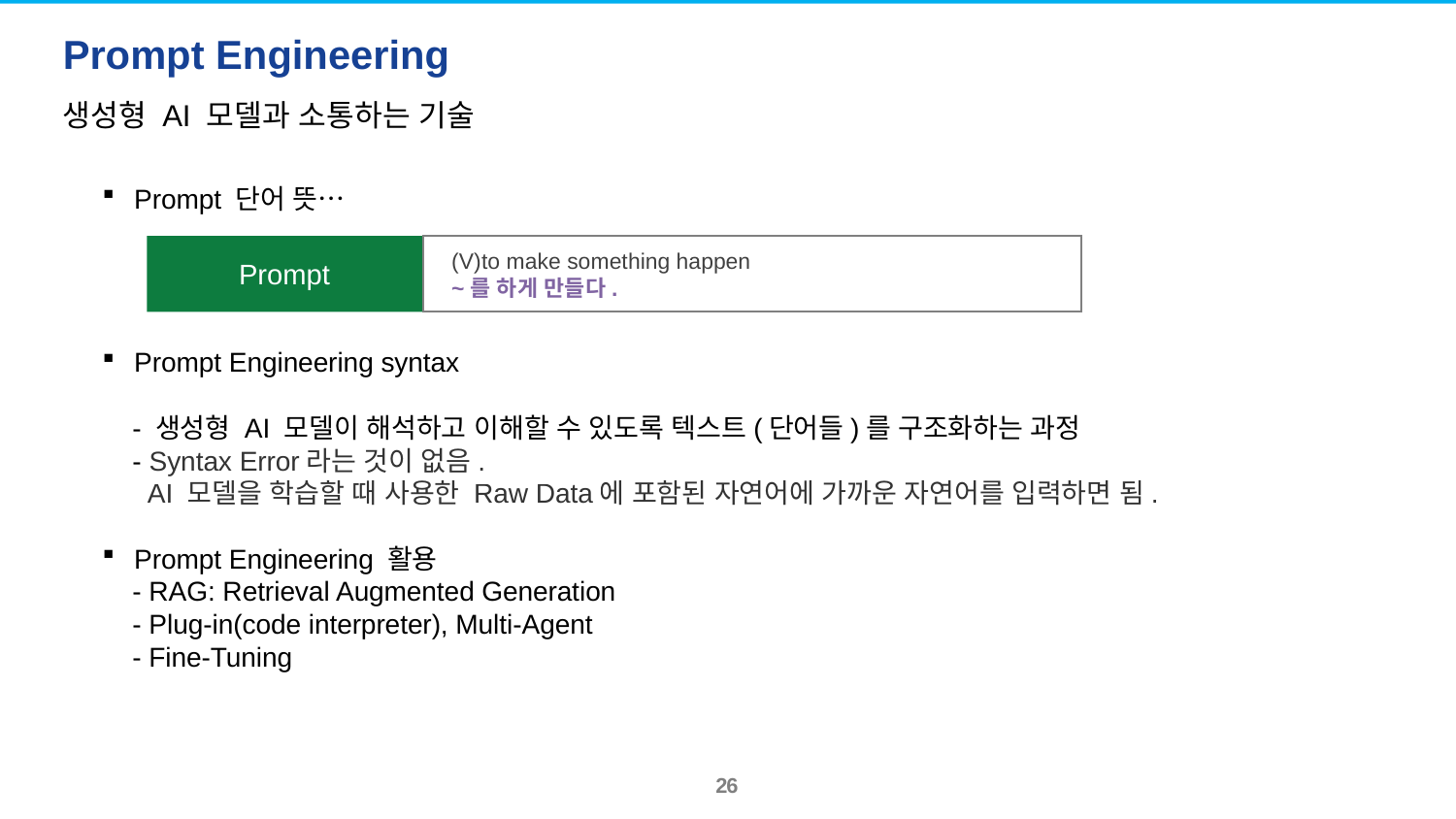

# Prompt Engineering
생성형 AI 모델과 소통하는 기술
Prompt 단어 뜻…

Prompt Engineering syntax

    - 생성형 AI 모델이 해석하고 이해할 수 있도록 텍스트(단어들)를 구조화하는 과정
    - Syntax Error라는 것이 없음.
      AI 모델을 학습할 때 사용한 Raw Data에 포함된 자연어에 가까운 자연어를 입력하면 됨.

Prompt Engineering 활용
    - RAG: Retrieval Augmented Generation
    - Plug-in(code interpreter), Multi-Agent
    - Fine-Tuning

(V)to make something happen
~를 하게 만들다.
Prompt